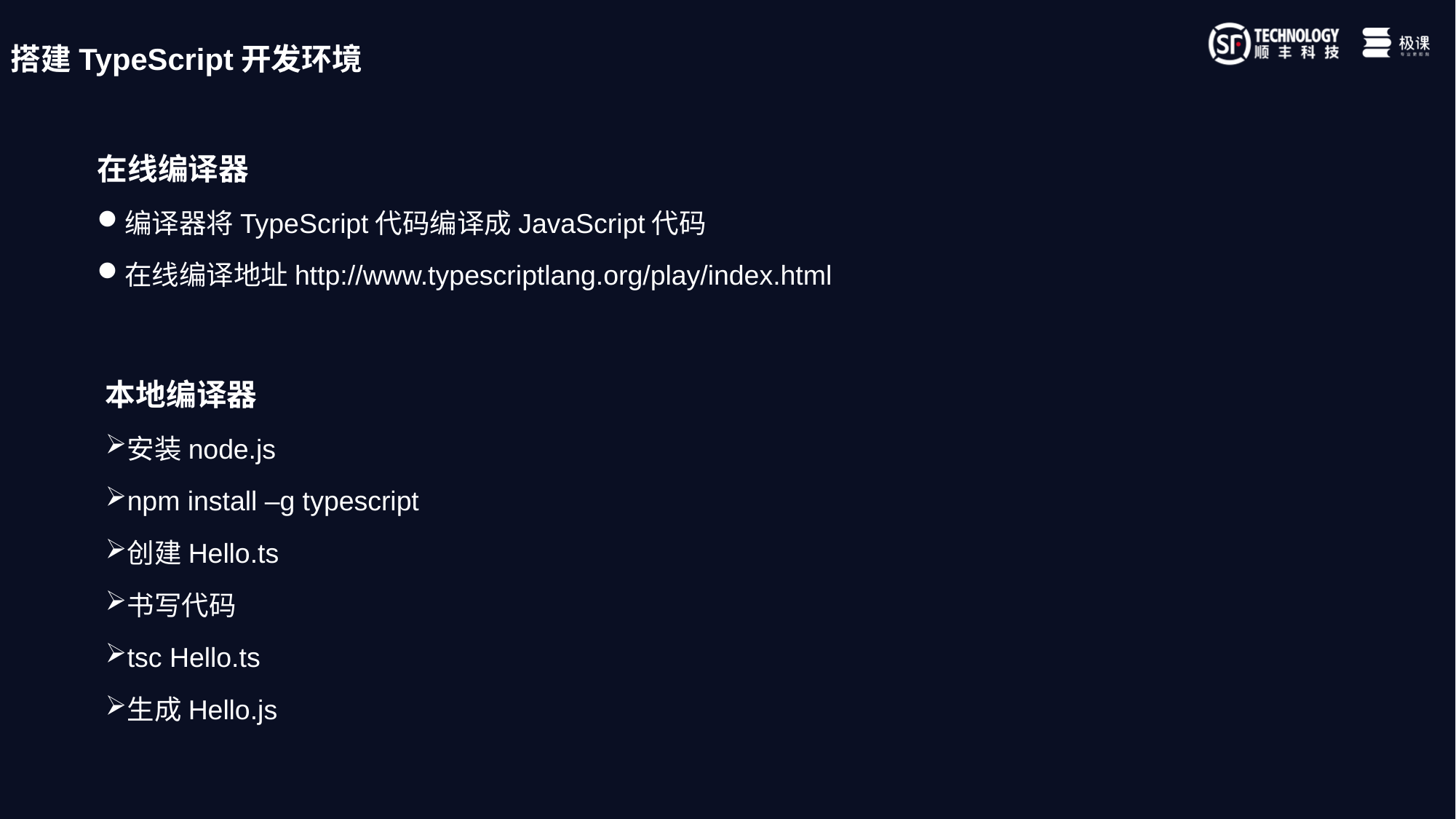

搭建TypeScript开发环境
在线编译器
编译器将TypeScript代码编译成JavaScript代码
在线编译地址http://www.typescriptlang.org/play/index.html
本地编译器
安装node.js
npm install –g typescript
创建Hello.ts
书写代码
tsc Hello.ts
生成Hello.js